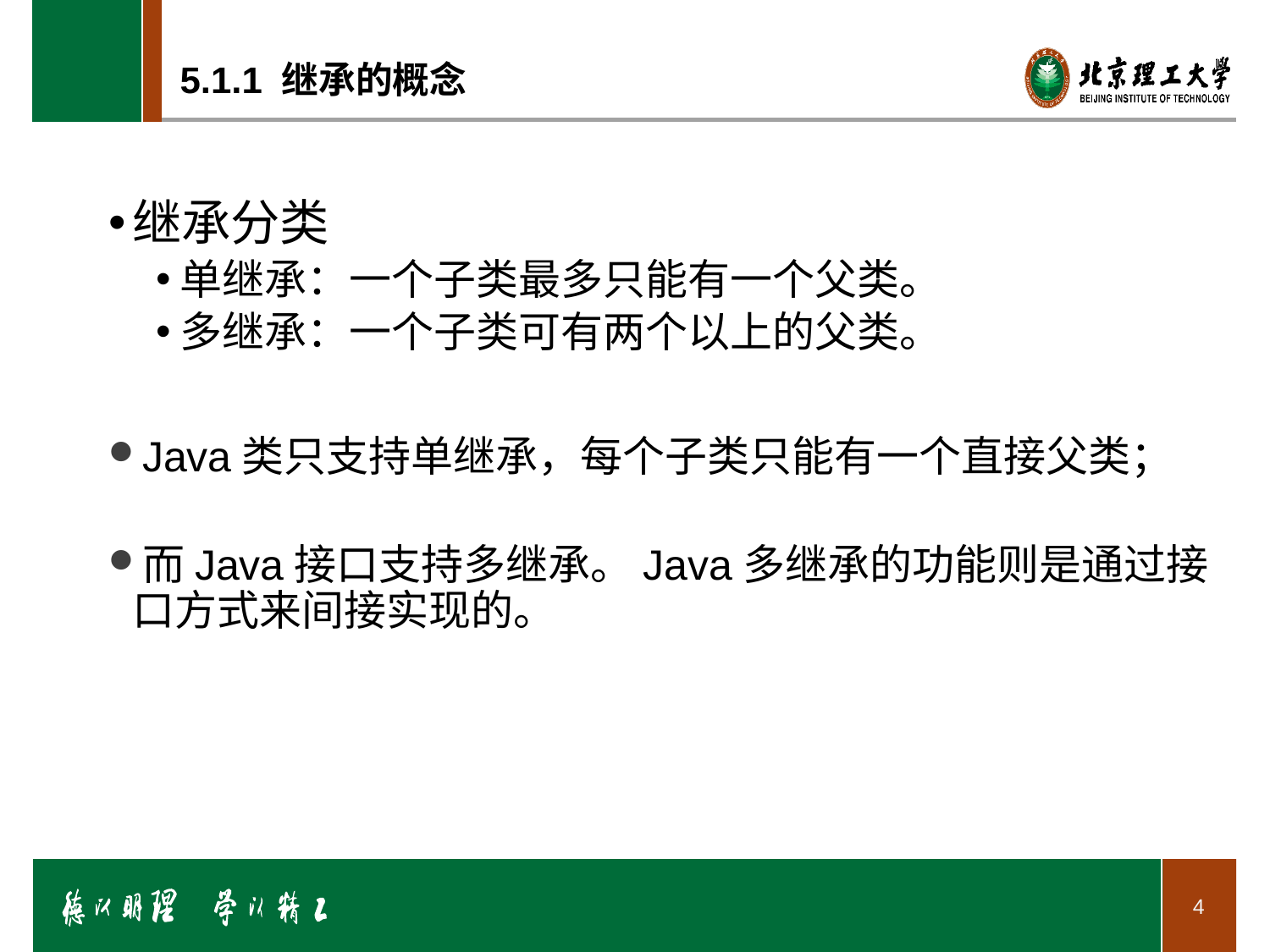

# 5.1.1 继承的概念
继承分类
单继承：一个子类最多只能有一个父类。
多继承：一个子类可有两个以上的父类。

Java类只支持单继承，每个子类只能有一个直接父类；

而Java接口支持多继承。Java多继承的功能则是通过接口方式来间接实现的。